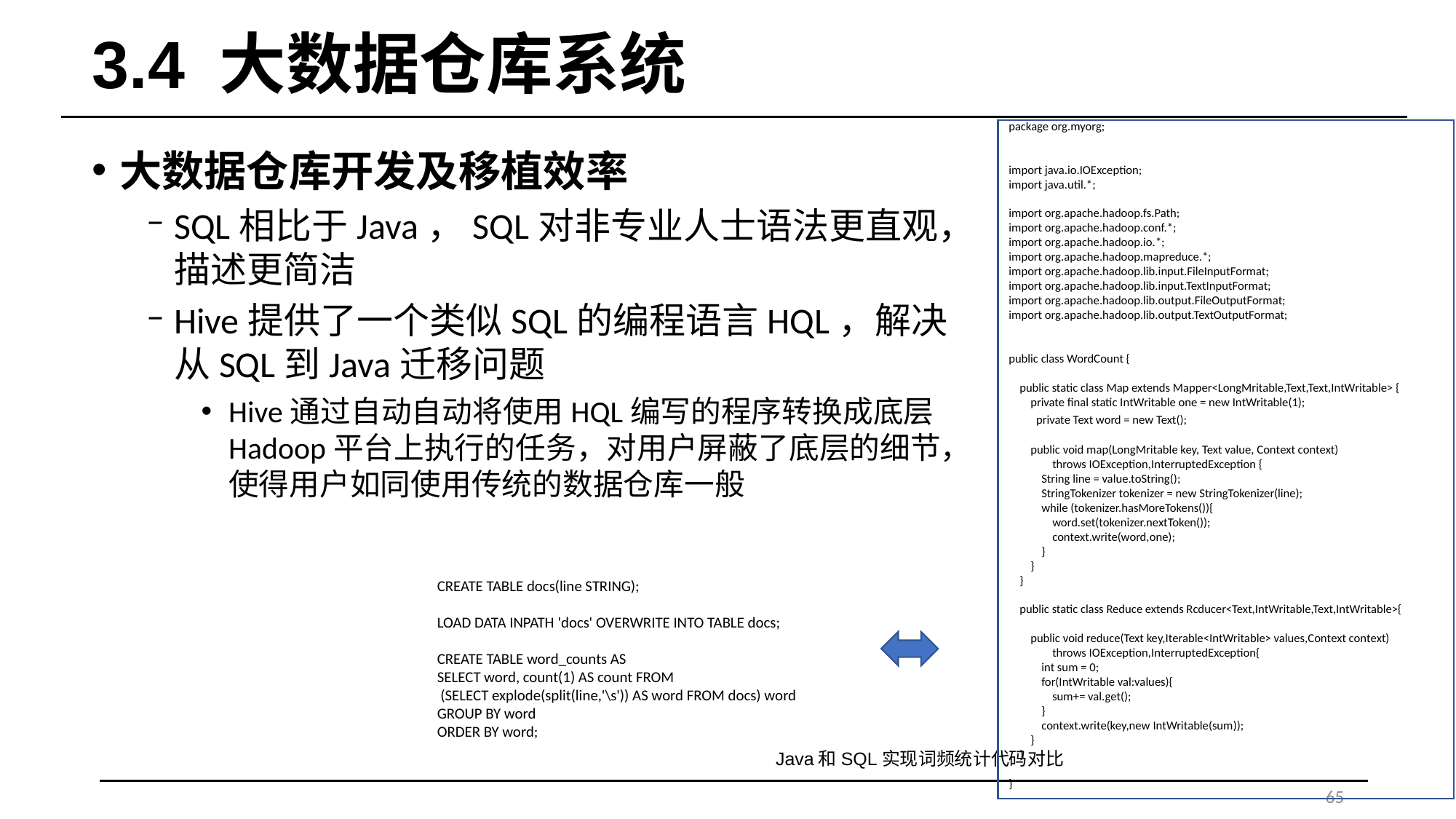

# 3.4 大数据仓库系统
package org.myorg;

import java.io.IOException;
import java.util.*;

import org.apache.hadoop.fs.Path;
import org.apache.hadoop.conf.*;
import org.apache.hadoop.io.*;
import org.apache.hadoop.mapreduce.*;
import org.apache.hadoop.lib.input.FileInputFormat;
import org.apache.hadoop.lib.input.TextInputFormat;
import org.apache.hadoop.lib.output.FileOutputFormat;
import org.apache.hadoop.lib.output.TextOutputFormat;

public class WordCount {

    public static class Map extends Mapper<LongMritable,Text,Text,IntWritable> {
        private final static IntWritable one = new IntWritable(1);
        private Text word = new Text();

        public void map(LongMritable key, Text value, Context context)
                throws IOException,InterruptedException {
            String line = value.toString();
            StringTokenizer tokenizer = new StringTokenizer(line);
            while (tokenizer.hasMoreTokens()){
                word.set(tokenizer.nextToken());
                context.write(word,one);
            }
        }
    }

    public static class Reduce extends Rcducer<Text,IntWritable,Text,IntWritable>{

        public void reduce(Text key,Iterable<IntWritable> values,Context context)
                throws IOException,InterruptedException{
            int sum = 0;
            for(IntWritable val:values){
                sum+= val.get();
            }
            context.write(key,new IntWritable(sum));
        }
    }

}

大数据仓库开发及移植效率
SQL相比于Java，SQL对非专业人士语法更直观，描述更简洁
Hive提供了一个类似SQL的编程语言HQL，解决从SQL到Java迁移问题
Hive通过自动自动将使用HQL编写的程序转换成底层Hadoop平台上执行的任务，对用户屏蔽了底层的细节，使得用户如同使用传统的数据仓库一般
CREATE TABLE docs(line STRING);

LOAD DATA INPATH 'docs' OVERWRITE INTO TABLE docs;

CREATE TABLE word_counts AS
SELECT word, count(1) AS count FROM
 (SELECT explode(split(line,'\s')) AS word FROM docs) word
GROUP BY word
ORDER BY word;

Java和SQL实现词频统计代码对比
65